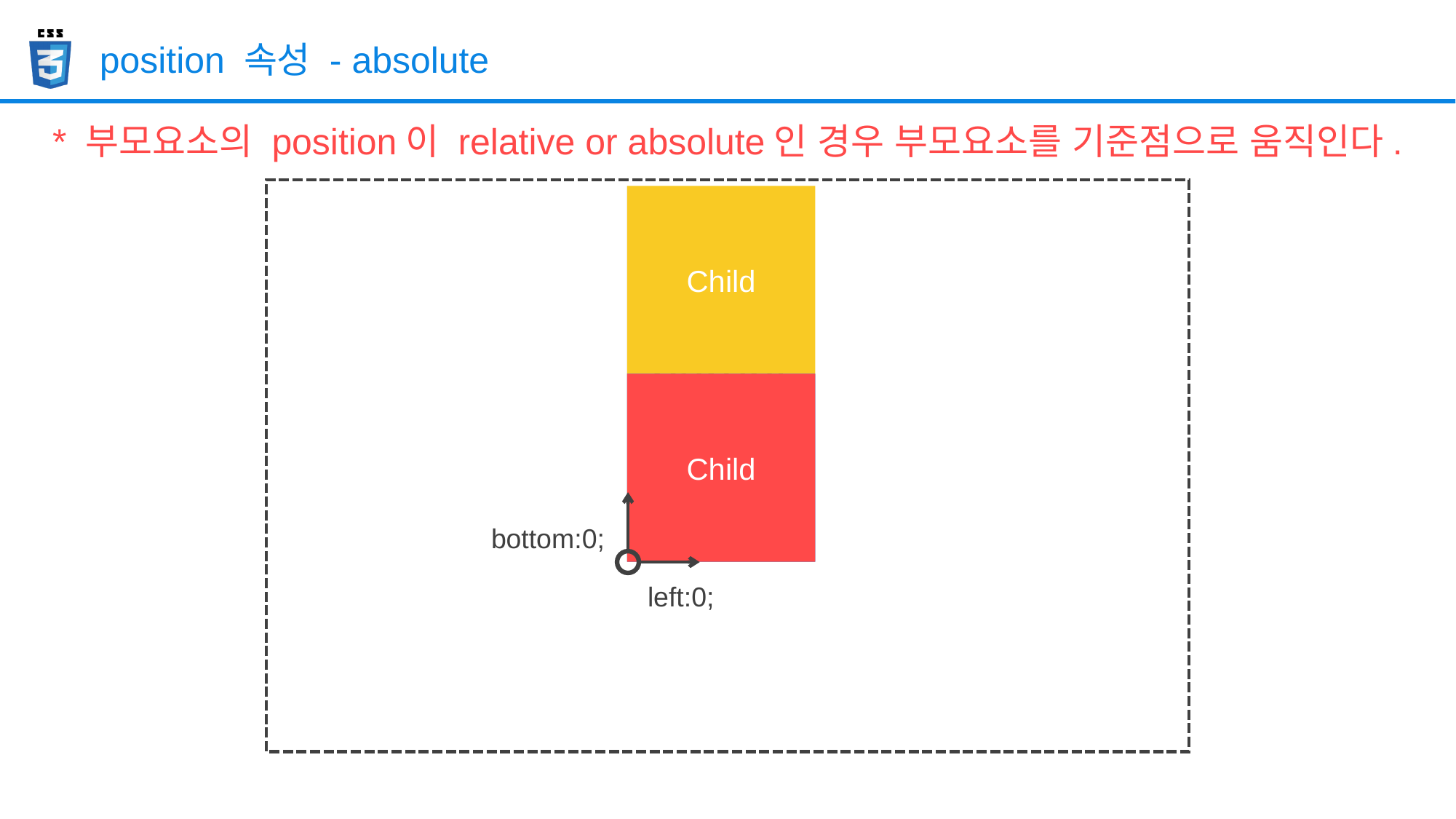

position 속성 - absolute
* 부모요소의 position이 relative or absolute인 경우 부모요소를 기준점으로 움직인다.

parent
Child
Child
Child
bottom:0;

left:0;